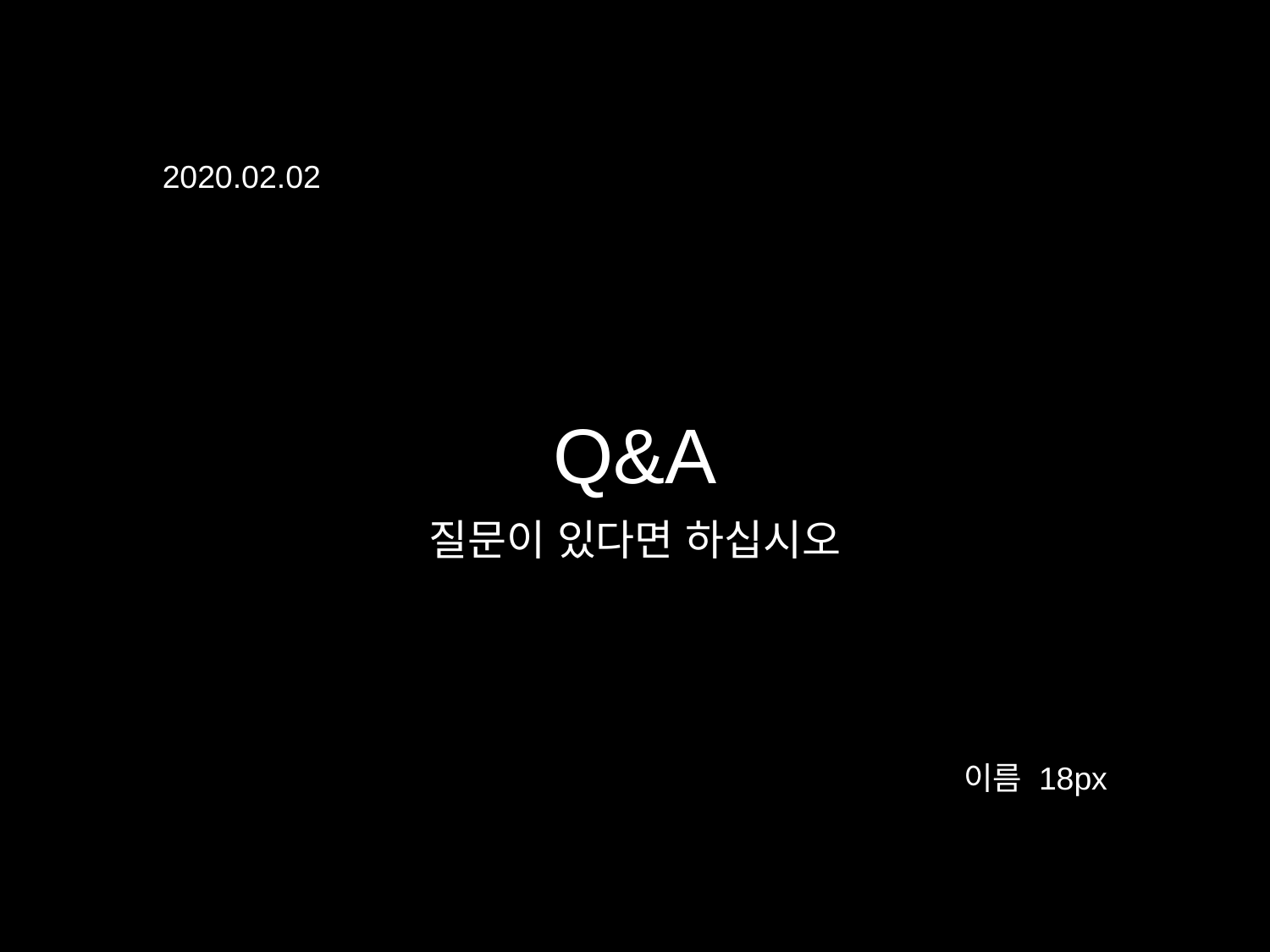

2020.02.02
Q&A
질문이 있다면 하십시오
이름 18px